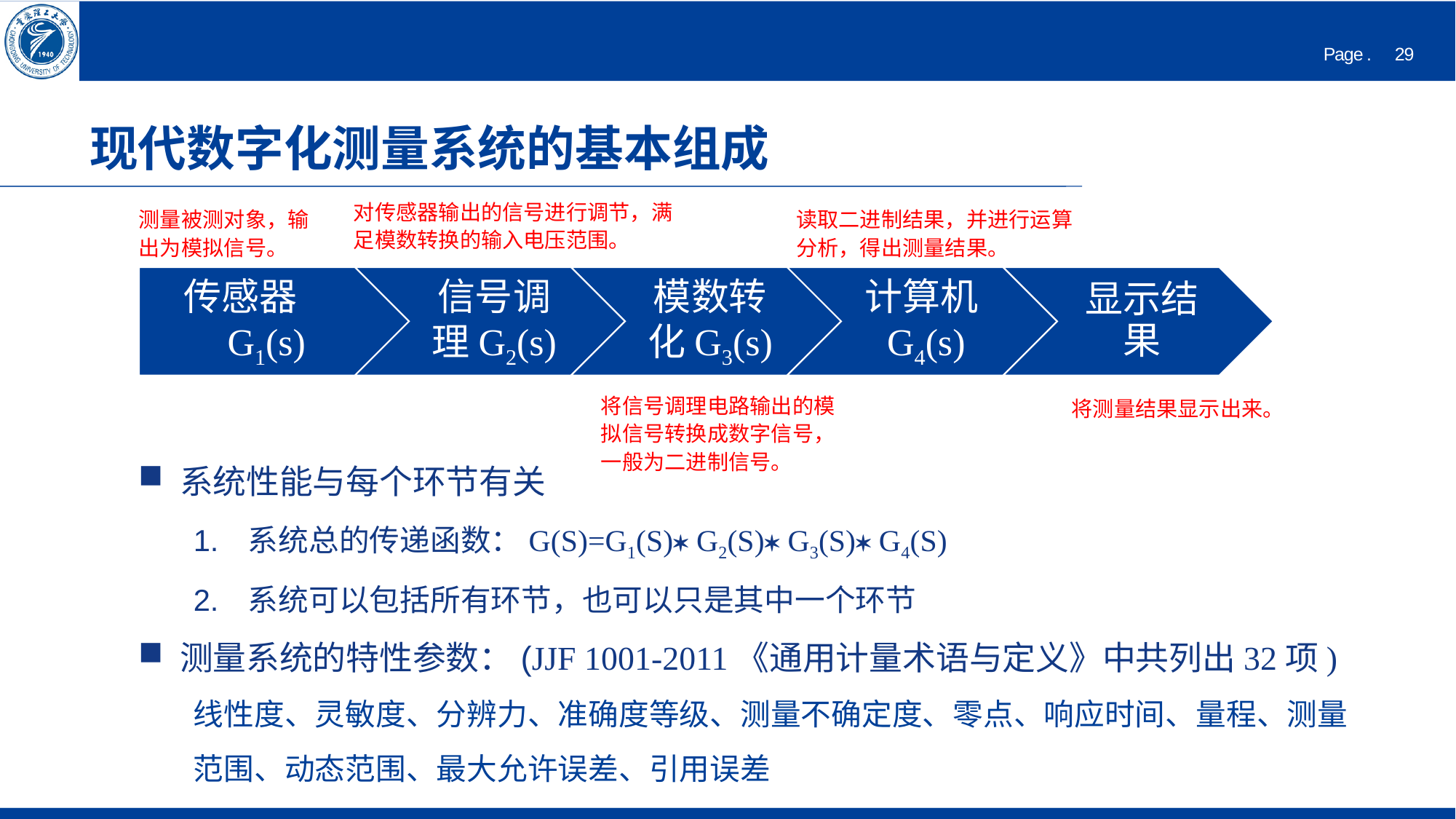

# 现代数字化测量系统的基本组成
传感器       G1(s)
信号调理G2(s)
模数转化G3(s)
计算机G4(s)
显示结果
对传感器输出的信号进行调节，满足模数转换的输入电压范围。
测量被测对象，输出为模拟信号。
读取二进制结果，并进行运算分析，得出测量结果。

将信号调理电路输出的模拟信号转换成数字信号，一般为二进制信号。
将测量结果显示出来。

系统性能与每个环节有关
系统总的传递函数：G(S)=G1(S)∗ G2(S)∗ G3(S)∗ G4(S)
系统可以包括所有环节，也可以只是其中一个环节
测量系统的特性参数：(JJF 1001-2011《通用计量术语与定义》中共列出32项)
线性度、灵敏度、分辨力、准确度等级、测量不确定度、零点、响应时间、量程、测量范围、动态范围、最大允许误差、引用误差